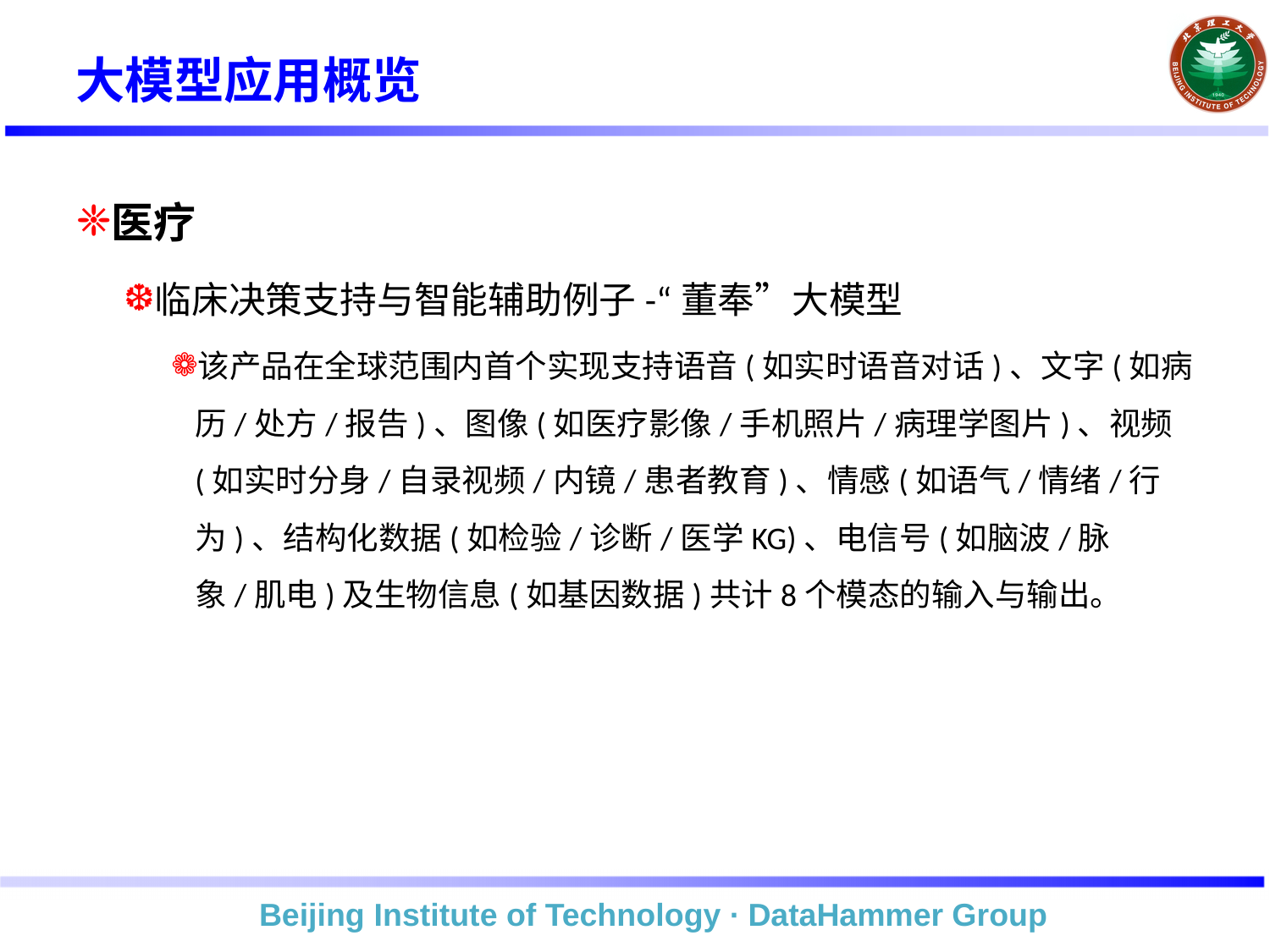

# 大模型应用概览
医疗
临床决策支持与智能辅助例子-“董奉”大模型
该产品在全球范围内首个实现支持语音(如实时语音对话)、文字(如病历/处方/报告)、图像(如医疗影像/手机照片/病理学图片)、视频(如实时分身/自录视频/内镜/患者教育)、情感(如语气/情绪/行为)、结构化数据(如检验/诊断/医学KG)、电信号(如脑波/脉象/肌电)及生物信息(如基因数据)共计8个模态的输入与输出。